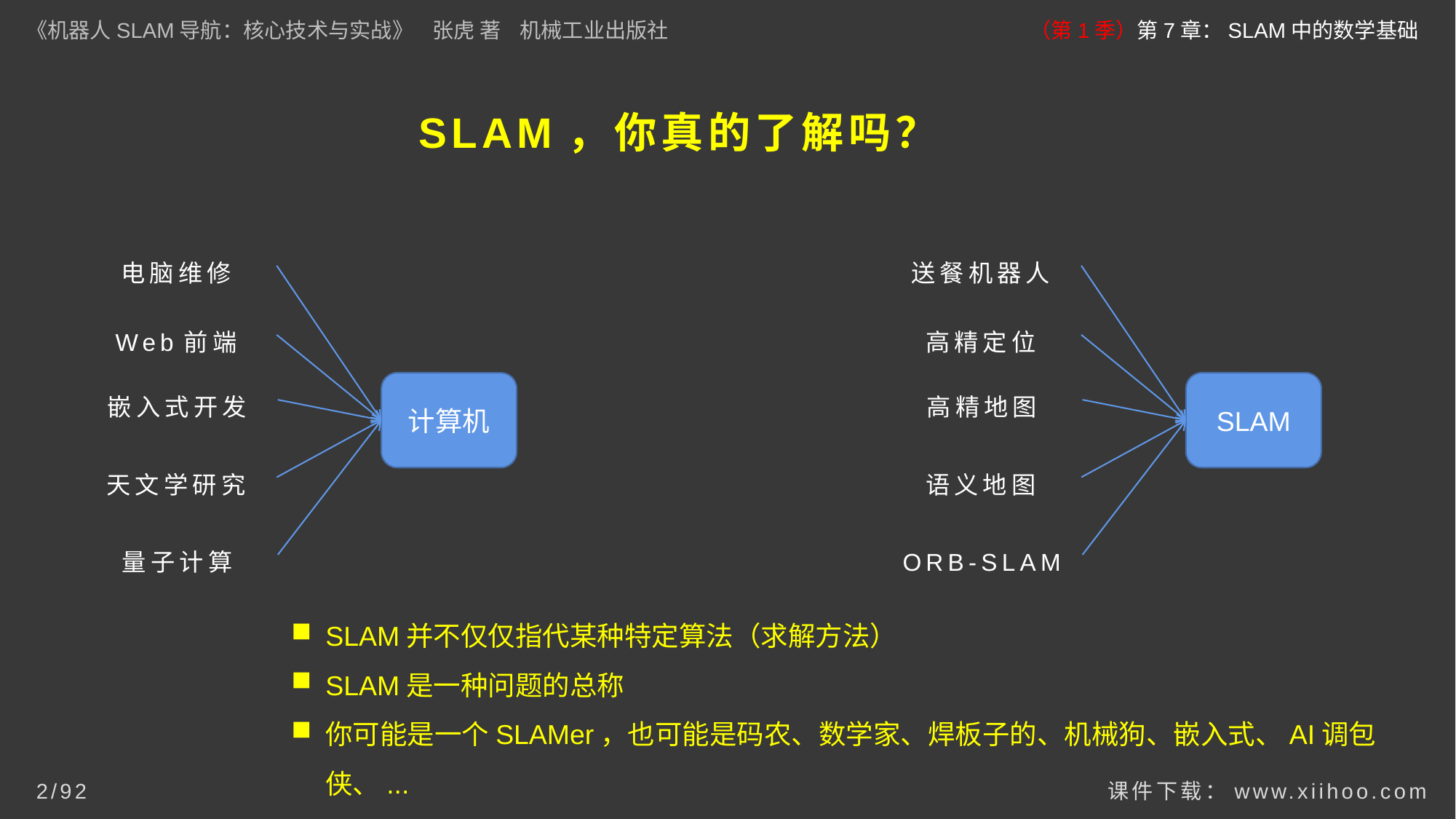

《机器人SLAM导航：核心技术与实战》    张虎 著    机械工业出版社
（第1季）第7章：SLAM中的数学基础
# SLAM，你真的了解吗？
电脑维修
送餐机器人
Web前端
高精定位
嵌入式开发
计算机
高精地图
SLAM
天文学研究
语义地图
量子计算
ORB-SLAM
SLAM并不仅仅指代某种特定算法（求解方法）
SLAM是一种问题的总称
你可能是一个SLAMer，也可能是码农、数学家、焊板子的、机械狗、嵌入式、AI调包侠、...
课件下载：www.xiihoo.com
2/92